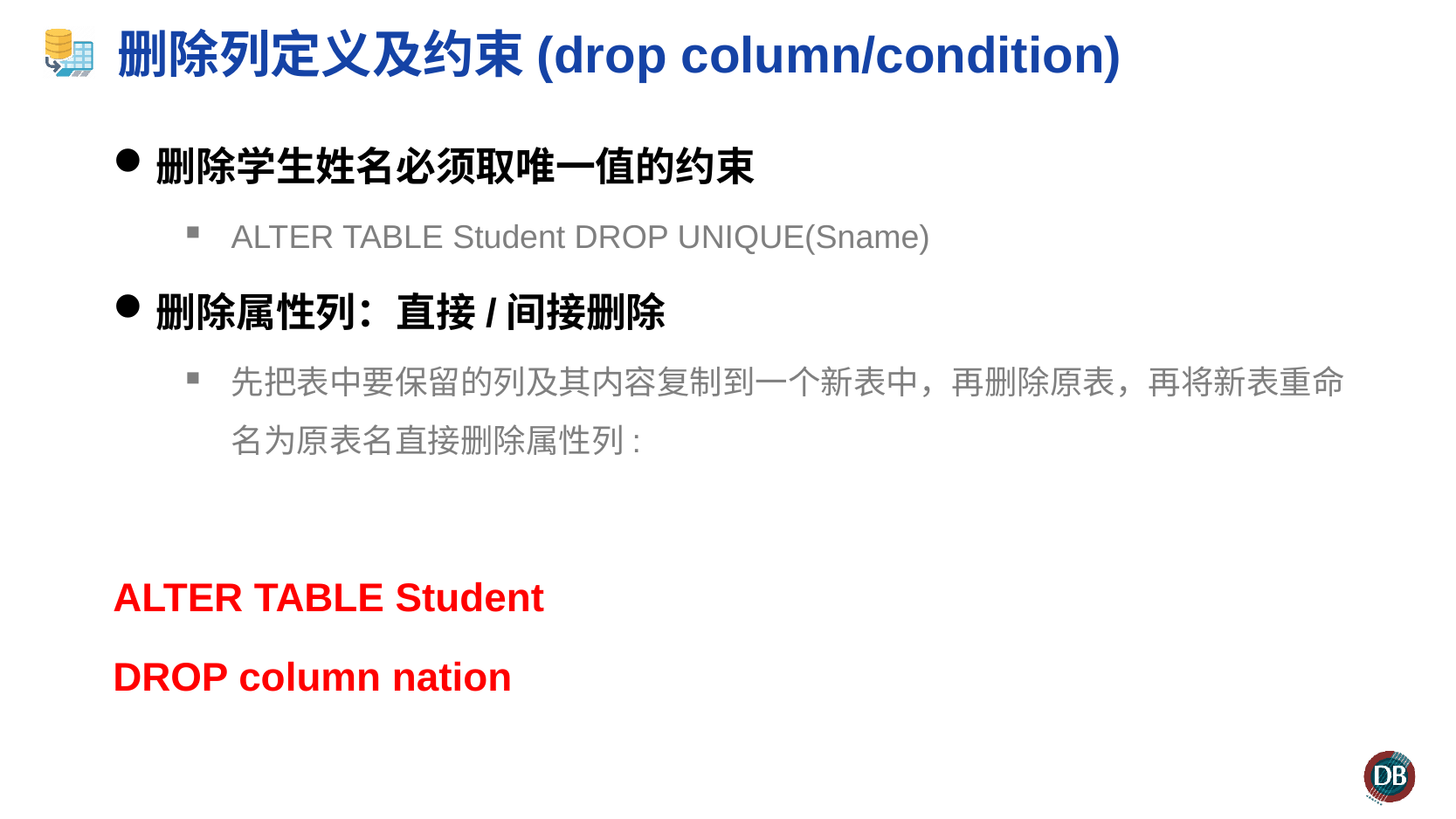

# 删除列定义及约束(drop column/condition)
删除学生姓名必须取唯一值的约束
ALTER TABLE Student DROP UNIQUE(Sname)
删除属性列：直接/间接删除
先把表中要保留的列及其内容复制到一个新表中，再删除原表，再将新表重命名为原表名直接删除属性列:

ALTER TABLE Student
DROP column nation